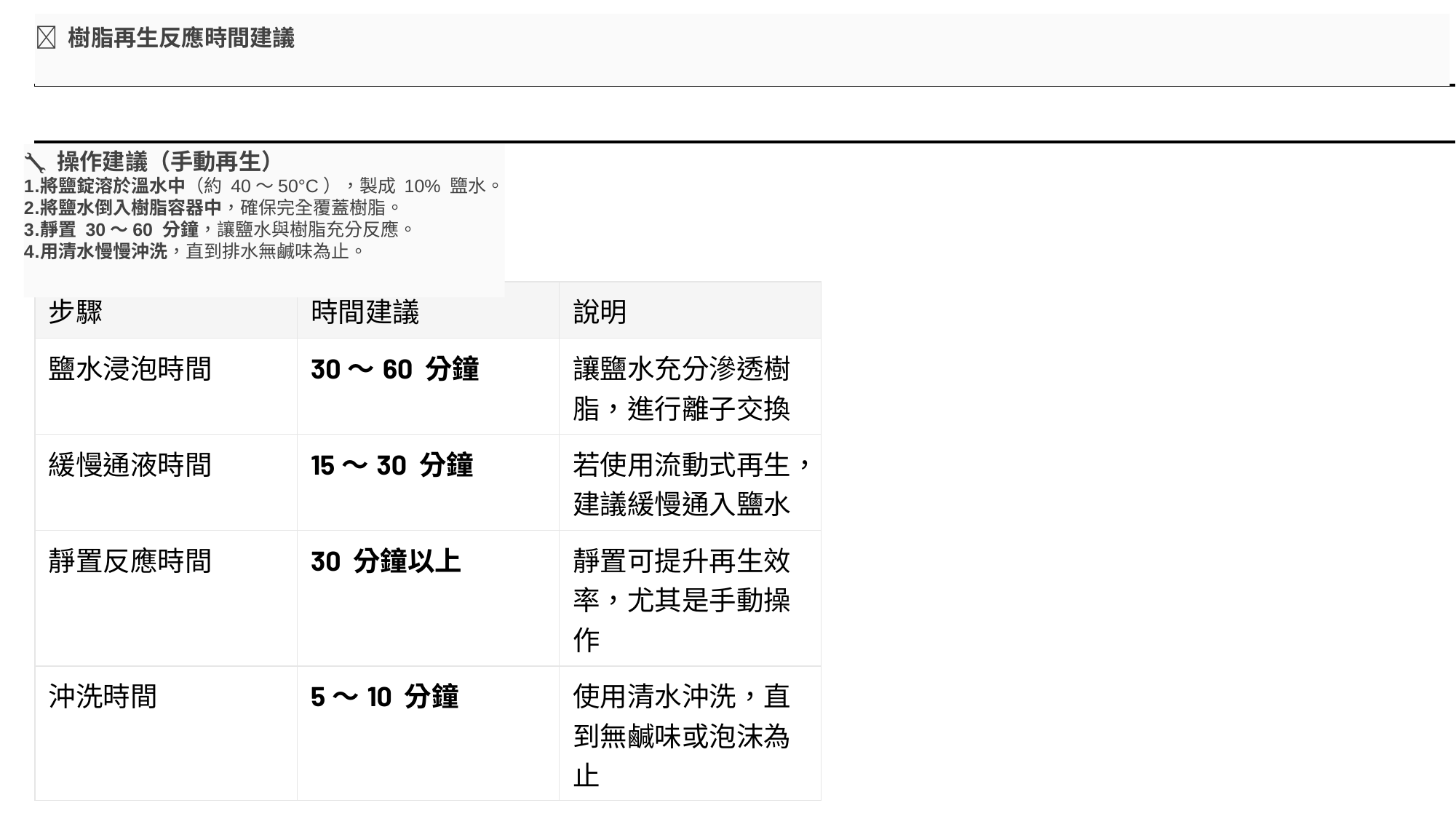

🧪 樹脂再生反應時間建議

🔧 操作建議（手動再生）
將鹽錠溶於溫水中（約 40～50°C），製成 10% 鹽水。
將鹽水倒入樹脂容器中，確保完全覆蓋樹脂。
靜置 30～60 分鐘，讓鹽水與樹脂充分反應。
用清水慢慢沖洗，直到排水無鹹味為止。

| 步驟 | 時間建議 | 說明 |
| --- | --- | --- |
| 鹽水浸泡時間 | 30～60 分鐘 | 讓鹽水充分滲透樹脂，進行離子交換 |
| 緩慢通液時間 | 15～30 分鐘 | 若使用流動式再生，建議緩慢通入鹽水 |
| 靜置反應時間 | 30 分鐘以上 | 靜置可提升再生效率，尤其是手動操作 |
| 沖洗時間 | 5～10 分鐘 | 使用清水沖洗，直到無鹹味或泡沫為止 |